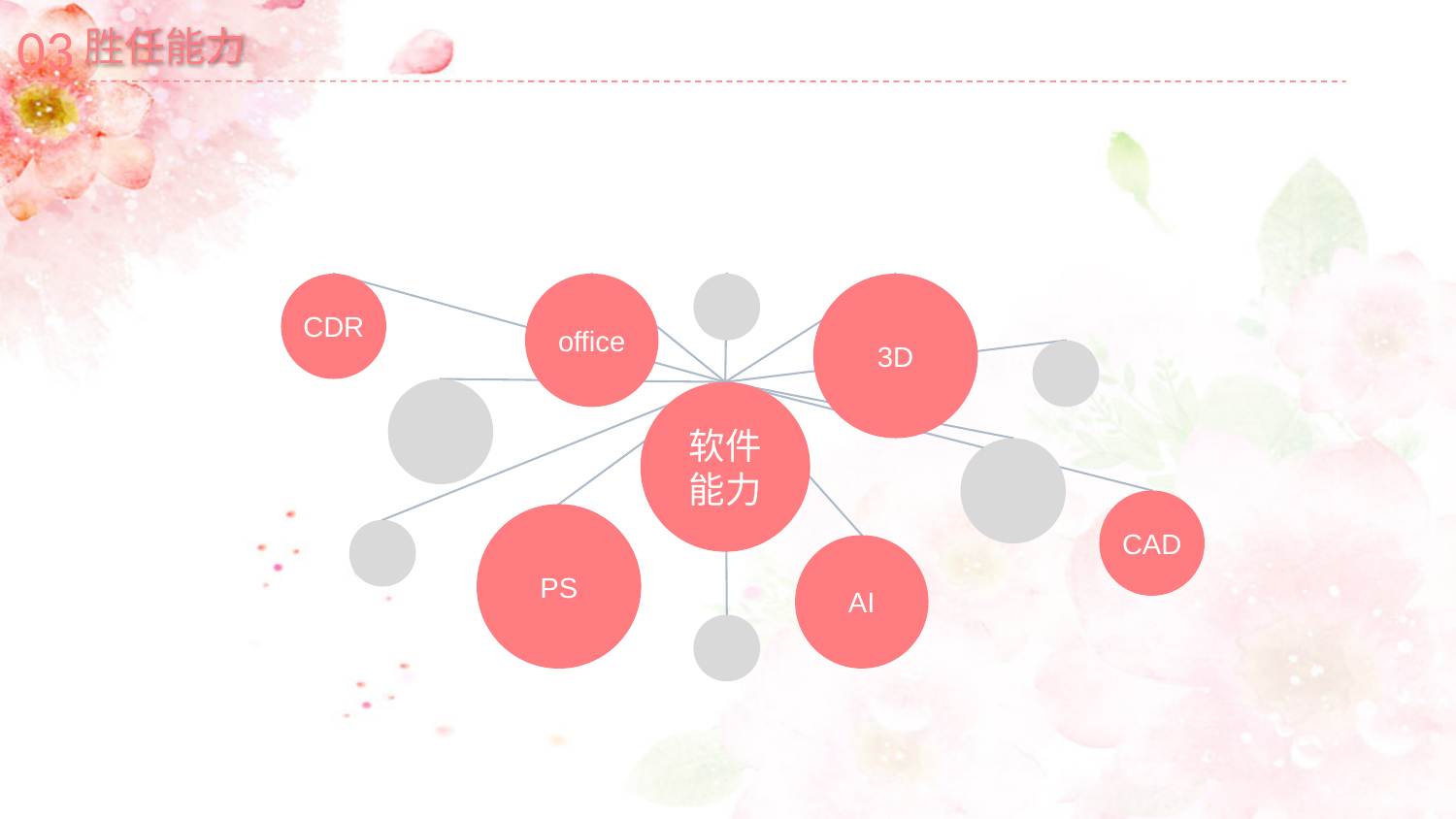

03
胜任能力
office

CDR
3D

软件
能力

CAD
PS

AI